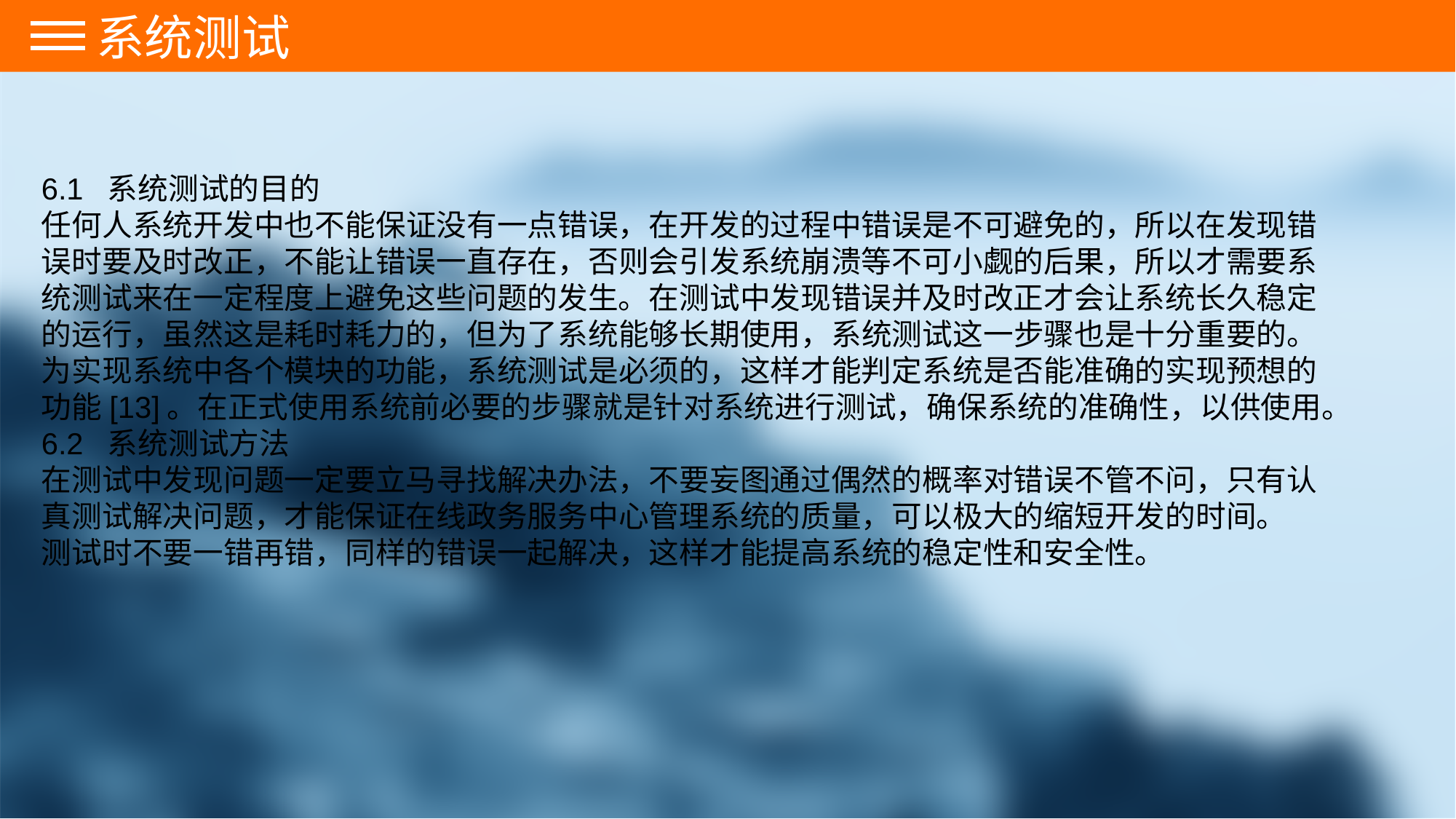

系统测试
6.1  系统测试的目的
任何人系统开发中也不能保证没有一点错误，在开发的过程中错误是不可避免的，所以在发现错误时要及时改正，不能让错误一直存在，否则会引发系统崩溃等不可小觑的后果，所以才需要系统测试来在一定程度上避免这些问题的发生。在测试中发现错误并及时改正才会让系统长久稳定的运行，虽然这是耗时耗力的，但为了系统能够长期使用，系统测试这一步骤也是十分重要的。
为实现系统中各个模块的功能，系统测试是必须的，这样才能判定系统是否能准确的实现预想的功能[13]。在正式使用系统前必要的步骤就是针对系统进行测试，确保系统的准确性，以供使用。
6.2  系统测试方法
在测试中发现问题一定要立马寻找解决办法，不要妄图通过偶然的概率对错误不管不问，只有认真测试解决问题，才能保证在线政务服务中心管理系统的质量，可以极大的缩短开发的时间。
测试时不要一错再错，同样的错误一起解决，这样才能提高系统的稳定性和安全性。